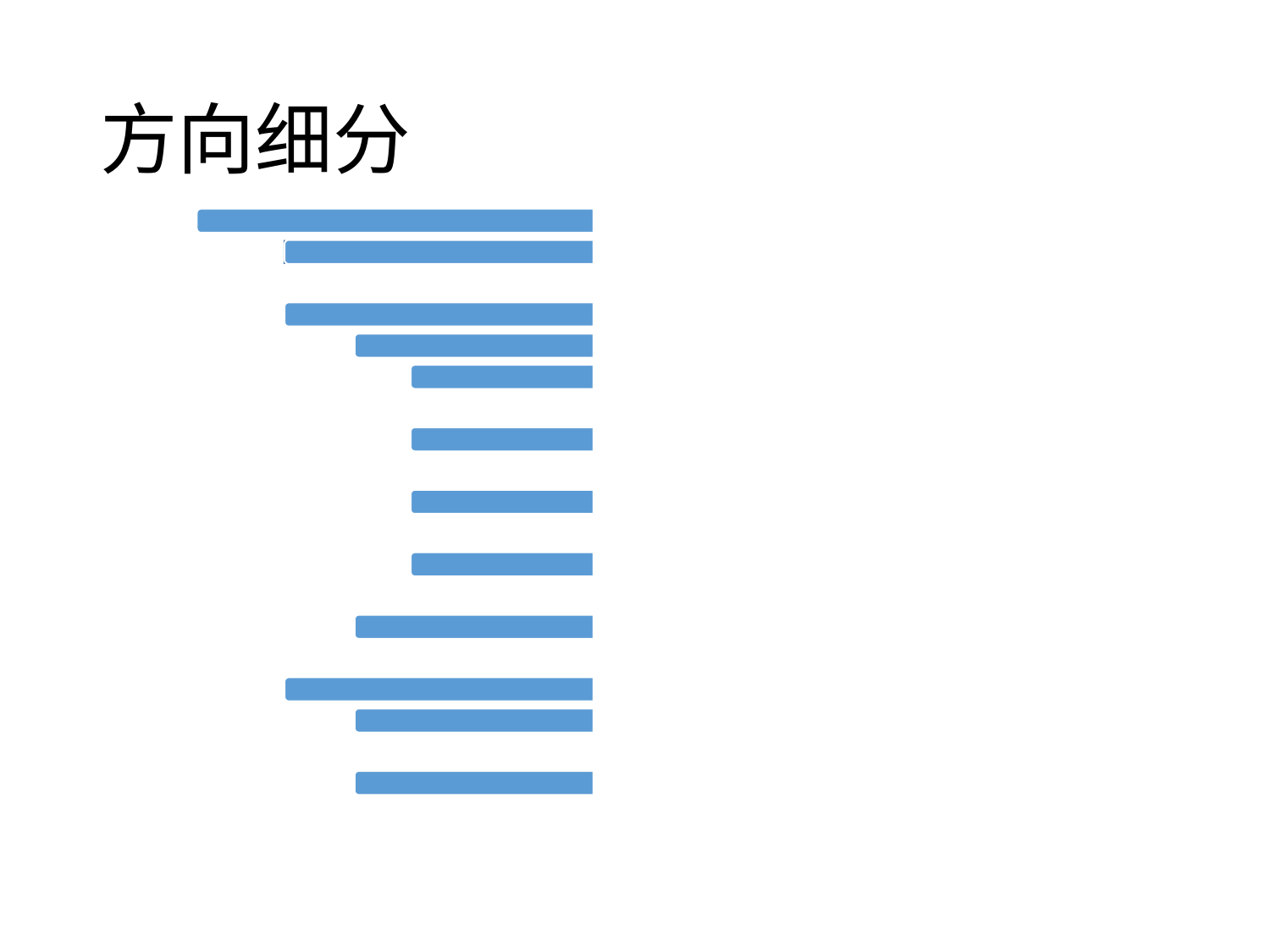

# 方向细分

语音合成
（43）
前端文本分析
（3）
统计参数语音合成
（37）
其他
（2）
Talking face
（1）
乐器声音生成
（1）
单元挑选
（1）
后端语音生成
（38）
声学模型
（26）
神经网络声码器
（5）
Toolkit
（1）
歌唱合成
（5）